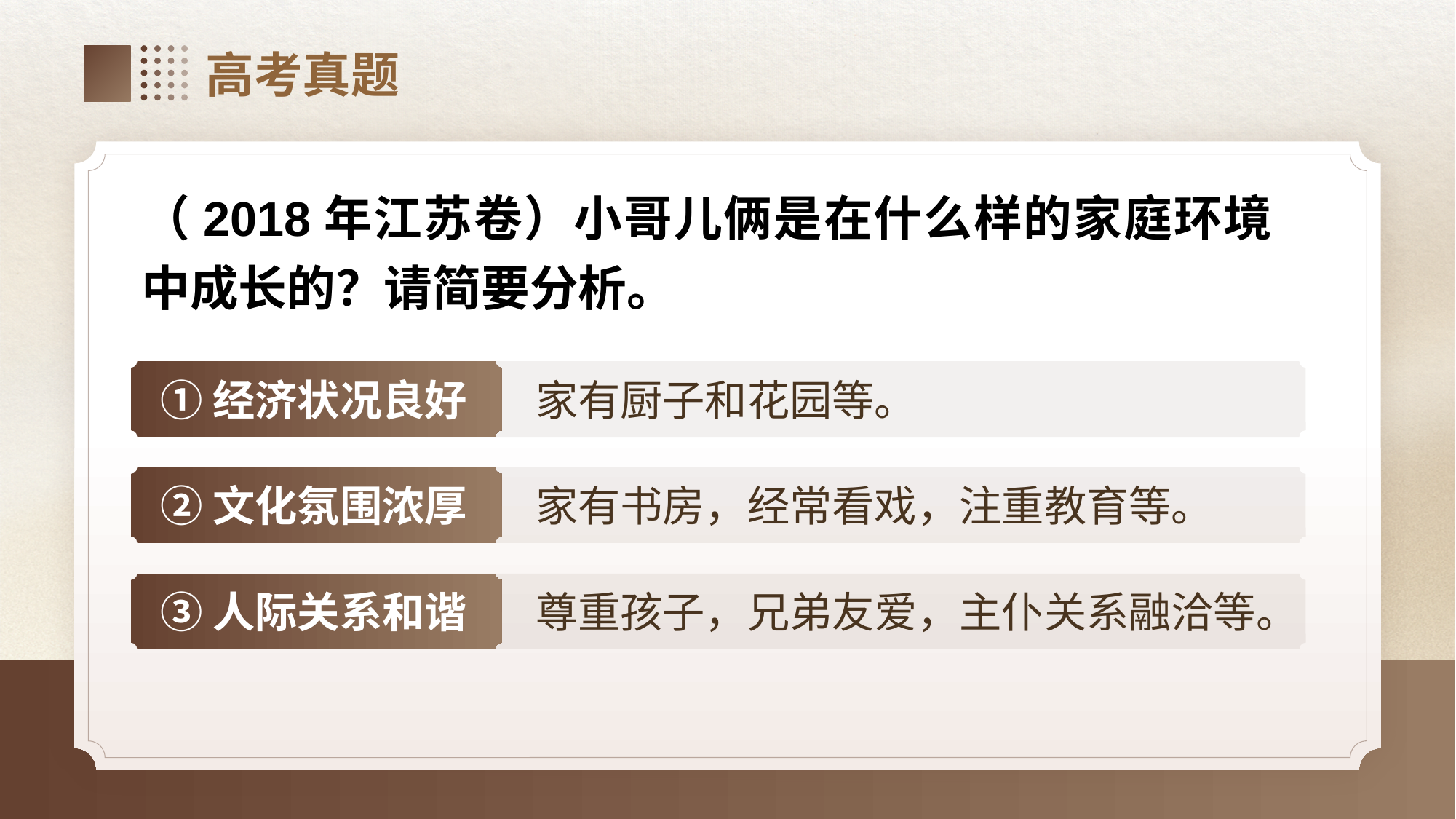

高考真题

（2018年江苏卷）小哥儿俩是在什么样的家庭环境中成长的？请简要分析。

①经济状况良好
家有厨子和花园等。

②文化氛围浓厚
家有书房，经常看戏，注重教育等。

③人际关系和谐
尊重孩子，兄弟友爱，主仆关系融洽等。